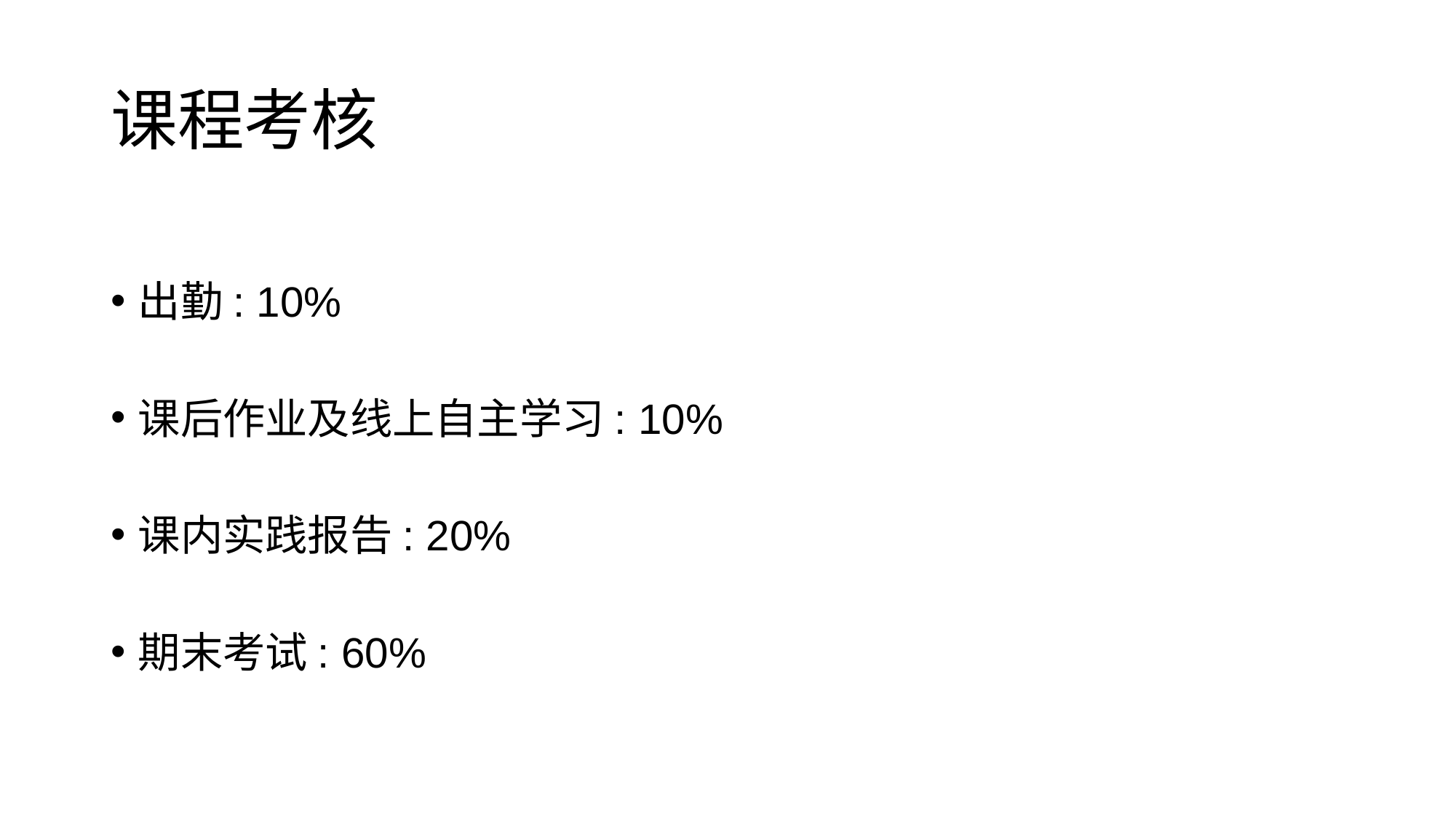

# 课程考核
出勤: 10%
课后作业及线上自主学习: 10%
课内实践报告: 20%
期末考试: 60%